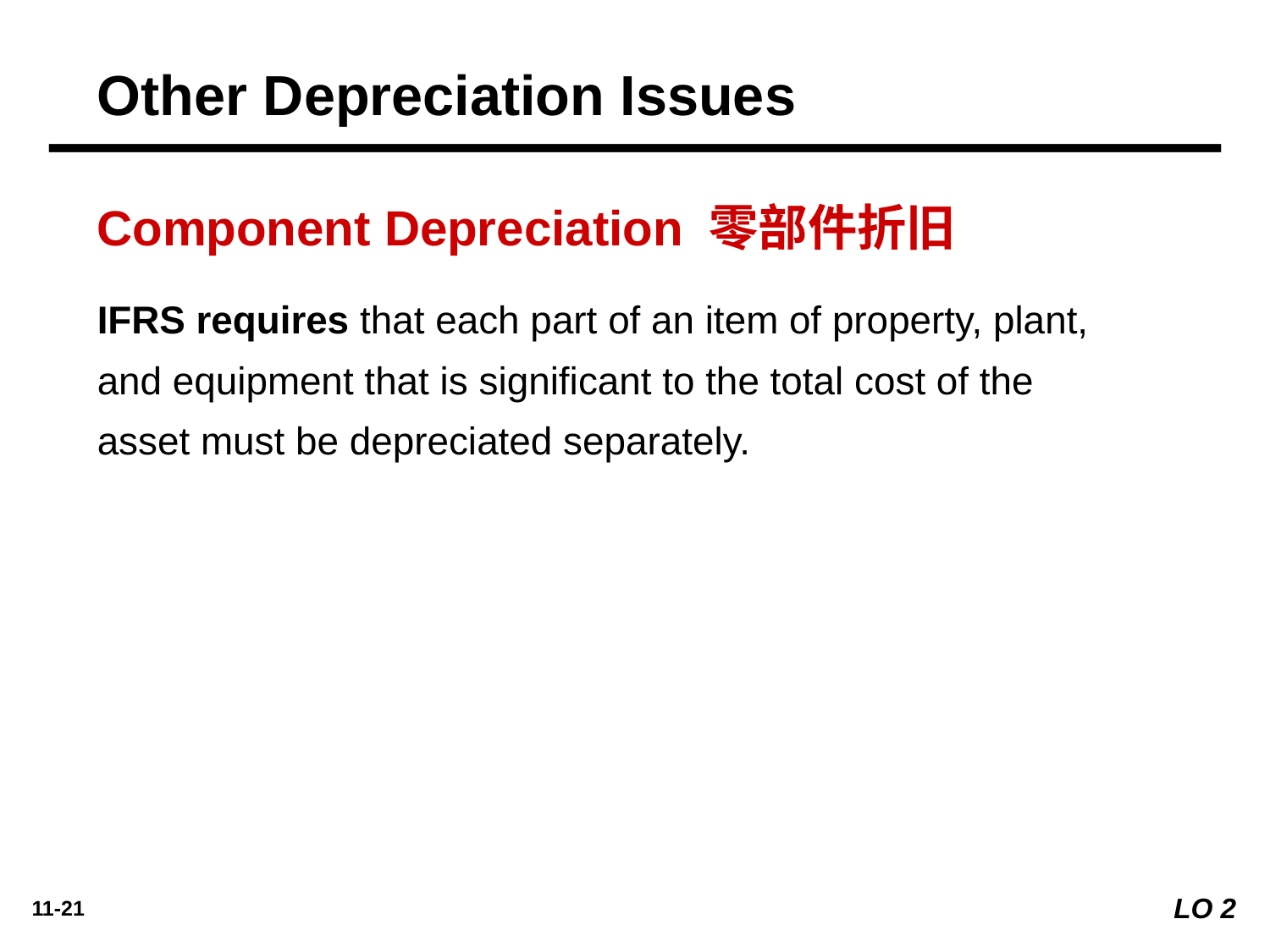

Other Depreciation Issues

Component Depreciation 零部件折旧
IFRS requires that each part of an item of property, plant, and equipment that is significant to the total cost of the asset must be depreciated separately.
LO 2